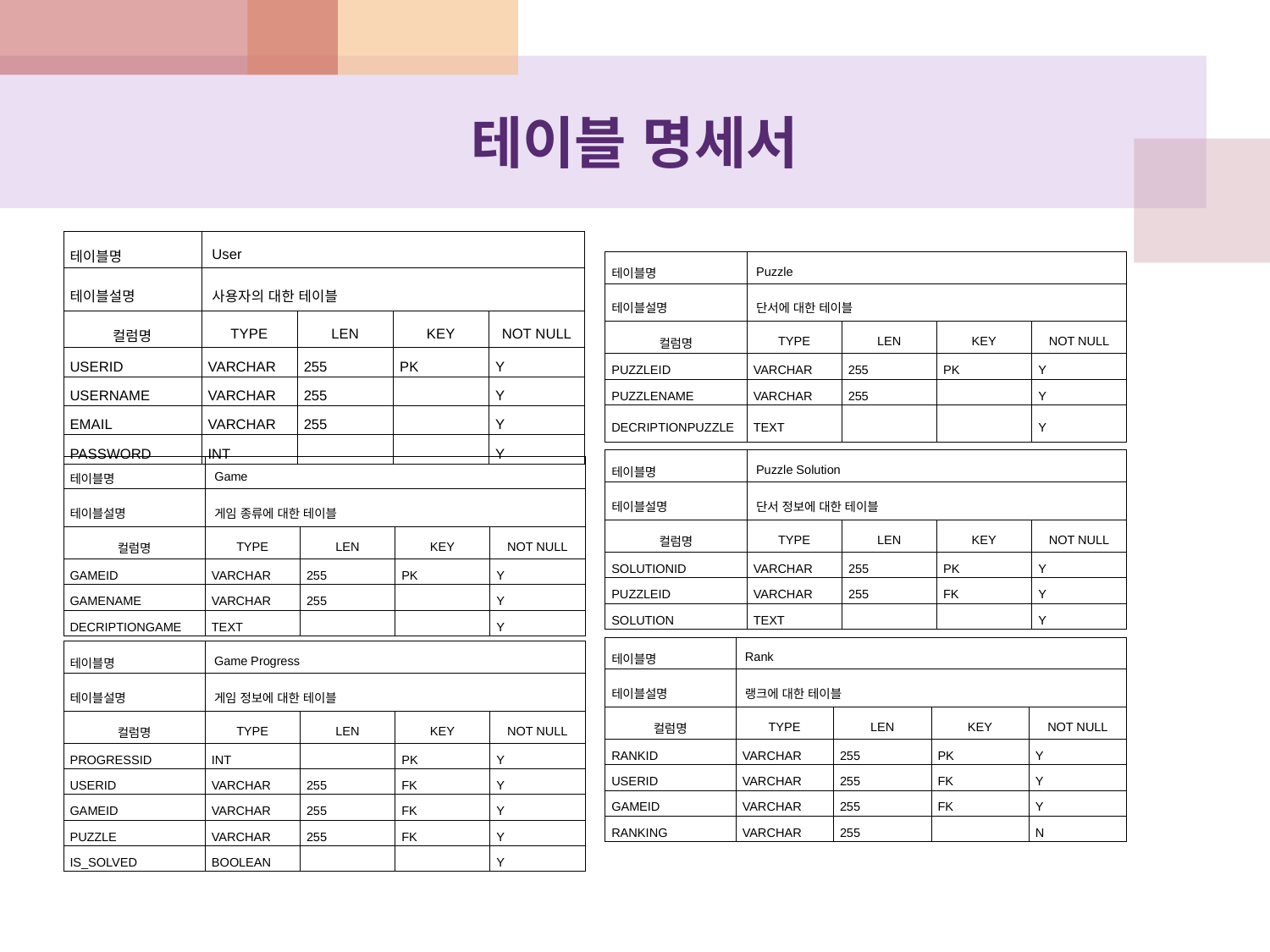

# 테이블 명세서
| 테이블명 | User |  |  |  |
| --- | --- | --- | --- | --- |
| 테이블설명 | 사용자의 대한 테이블 |  |  |  |
| 컬럼명 | TYPE | LEN | KEY | NOT NULL |
| USERID | VARCHAR | 255 | PK | Y |
| USERNAME | VARCHAR | 255 |  | Y |
| EMAIL | VARCHAR | 255 |  | Y |
| PASSWORD | INT |  |  | Y |
| 테이블명 | Puzzle |  |  |  |
| --- | --- | --- | --- | --- |
| 테이블설명 | 단서에 대한 테이블 |  |  |  |
| 컬럼명 | TYPE | LEN | KEY | NOT NULL |
| PUZZLEID | VARCHAR | 255 | PK | Y |
| PUZZLENAME | VARCHAR | 255 |  | Y |
| DECRIPTIONPUZZLE | TEXT |  |  | Y |
| 테이블명 | Puzzle Solution |  |  |  |
| --- | --- | --- | --- | --- |
| 테이블설명 | 단서 정보에 대한 테이블 |  |  |  |
| 컬럼명 | TYPE | LEN | KEY | NOT NULL |
| SOLUTIONID | VARCHAR | 255 | PK | Y |
| PUZZLEID | VARCHAR | 255 | FK | Y |
| SOLUTION | TEXT |  |  | Y |
| 테이블명 | Game |  |  |  |
| --- | --- | --- | --- | --- |
| 테이블설명 | 게임 종류에 대한 테이블 |  |  |  |
| 컬럼명 | TYPE | LEN | KEY | NOT NULL |
| GAMEID | VARCHAR | 255 | PK | Y |
| GAMENAME | VARCHAR | 255 |  | Y |
| DECRIPTIONGAME | TEXT |  |  | Y |
| 테이블명 | Rank |  |  |  |
| --- | --- | --- | --- | --- |
| 테이블설명 | 랭크에 대한 테이블 |  |  |  |
| 컬럼명 | TYPE | LEN | KEY | NOT NULL |
| RANKID | VARCHAR | 255 | PK | Y |
| USERID | VARCHAR | 255 | FK | Y |
| GAMEID | VARCHAR | 255 | FK | Y |
| RANKING | VARCHAR | 255 |  | N |
| 테이블명 | Game Progress |  |  |  |
| --- | --- | --- | --- | --- |
| 테이블설명 | 게임 정보에 대한 테이블 |  |  |  |
| 컬럼명 | TYPE | LEN | KEY | NOT NULL |
| PROGRESSID | INT |  | PK | Y |
| USERID | VARCHAR | 255 | FK | Y |
| GAMEID | VARCHAR | 255 | FK | Y |
| PUZZLE | VARCHAR | 255 | FK | Y |
| IS\_SOLVED | BOOLEAN |  |  | Y |